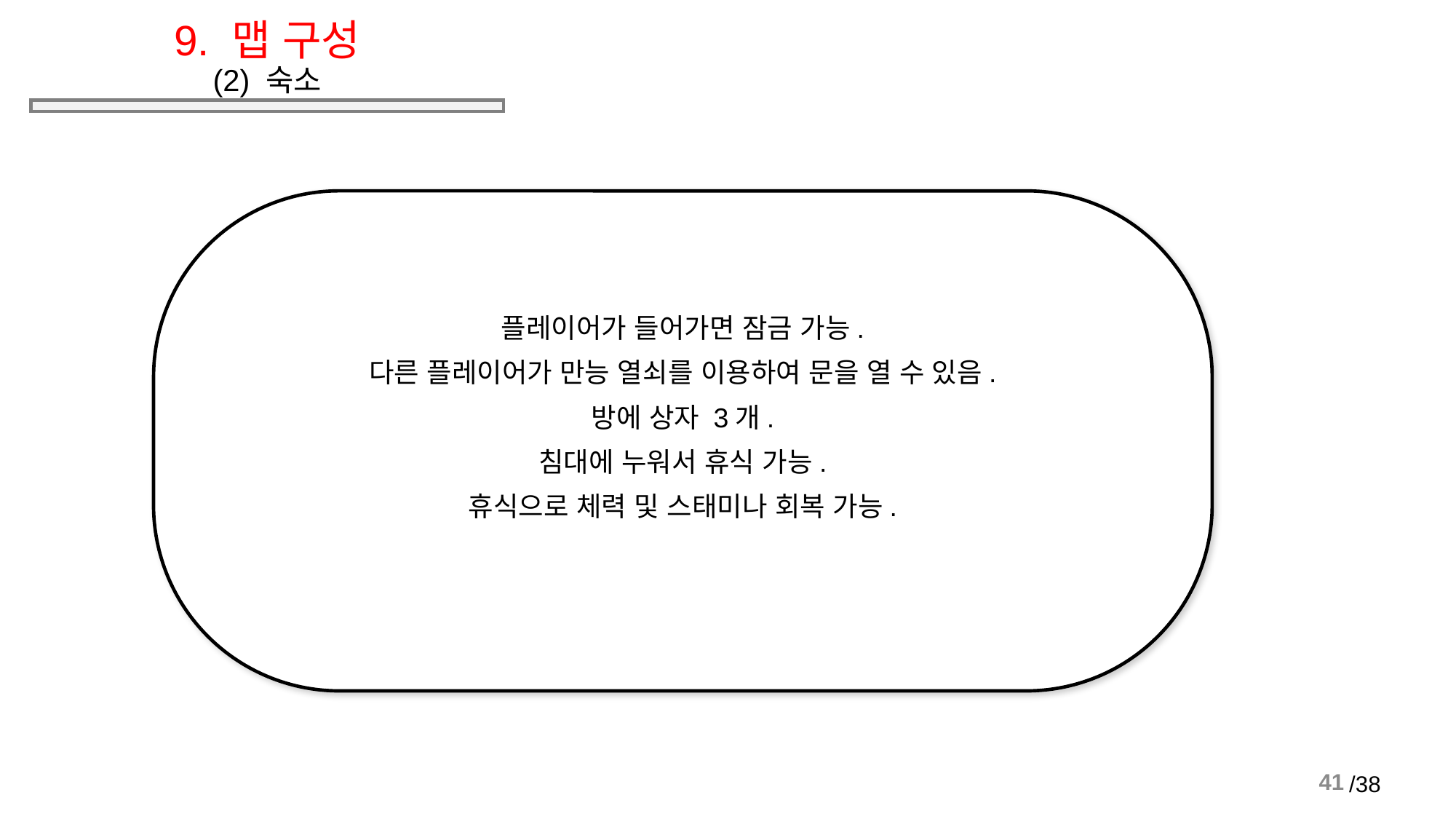

# 9. 맵 구성 (2) 숙소
플레이어가 들어가면 잠금 가능.
다른 플레이어가 만능 열쇠를 이용하여 문을 열 수 있음.
방에 상자 3개.
침대에 누워서 휴식 가능.
휴식으로 체력 및 스태미나 회복 가능.

41